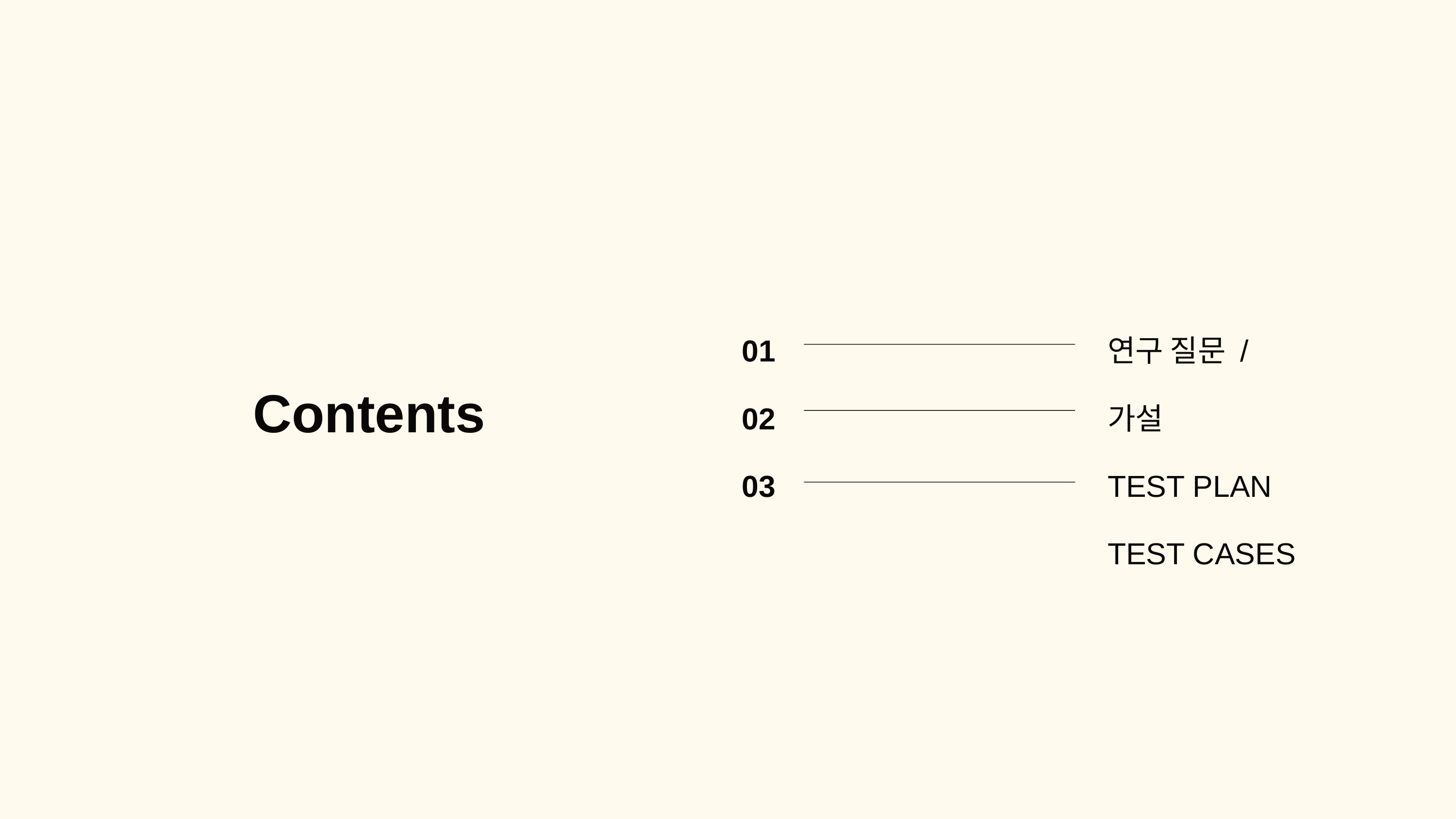

01
02
03
연구 질문 / 가설
TEST PLAN
TEST CASES

Contents